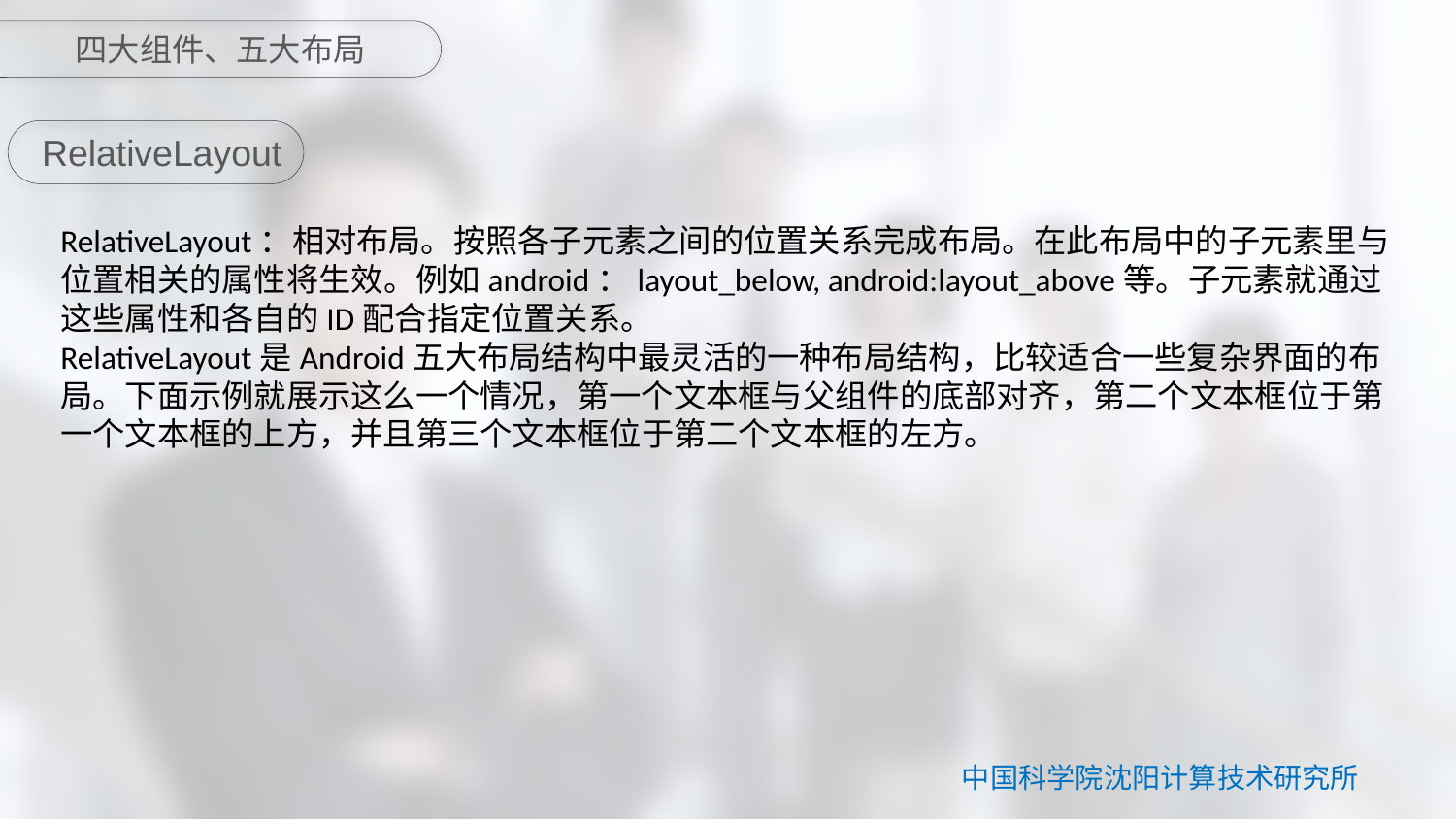

四大组件、五大布局

RelativeLayout
RelativeLayout：相对布局。按照各子元素之间的位置关系完成布局。在此布局中的子元素里与位置相关的属性将生效。例如android：layout_below, android:layout_above等。子元素就通过这些属性和各自的ID配合指定位置关系。
RelativeLayout是Android五大布局结构中最灵活的一种布局结构，比较适合一些复杂界面的布局。下面示例就展示这么一个情况，第一个文本框与父组件的底部对齐，第二个文本框位于第一个文本框的上方，并且第三个文本框位于第二个文本框的左方。

中国科学院沈阳计算技术研究所